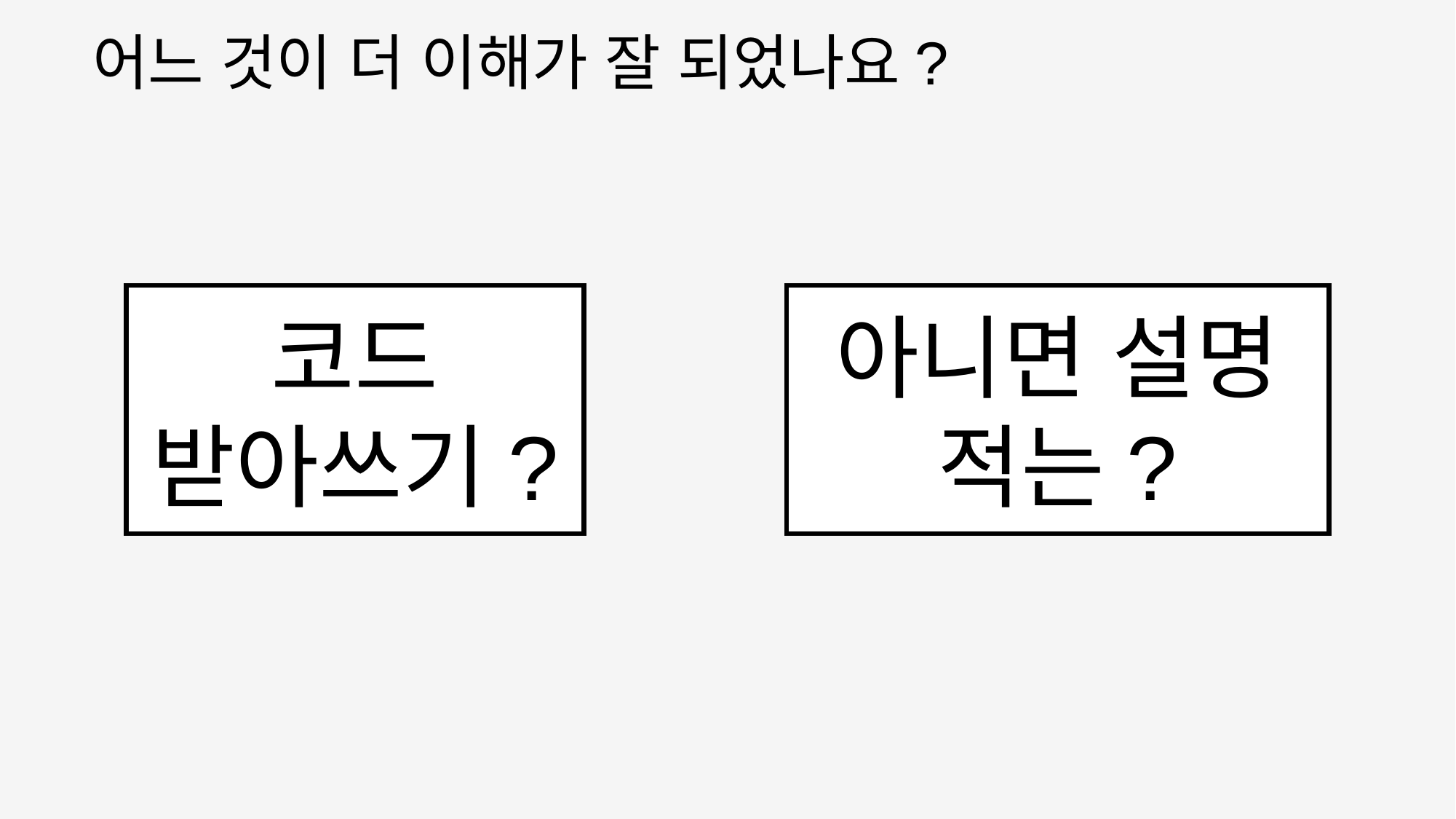

어느 것이 더 이해가 잘 되었나요?
코드 받아쓰기?
아니면 설명 적는?